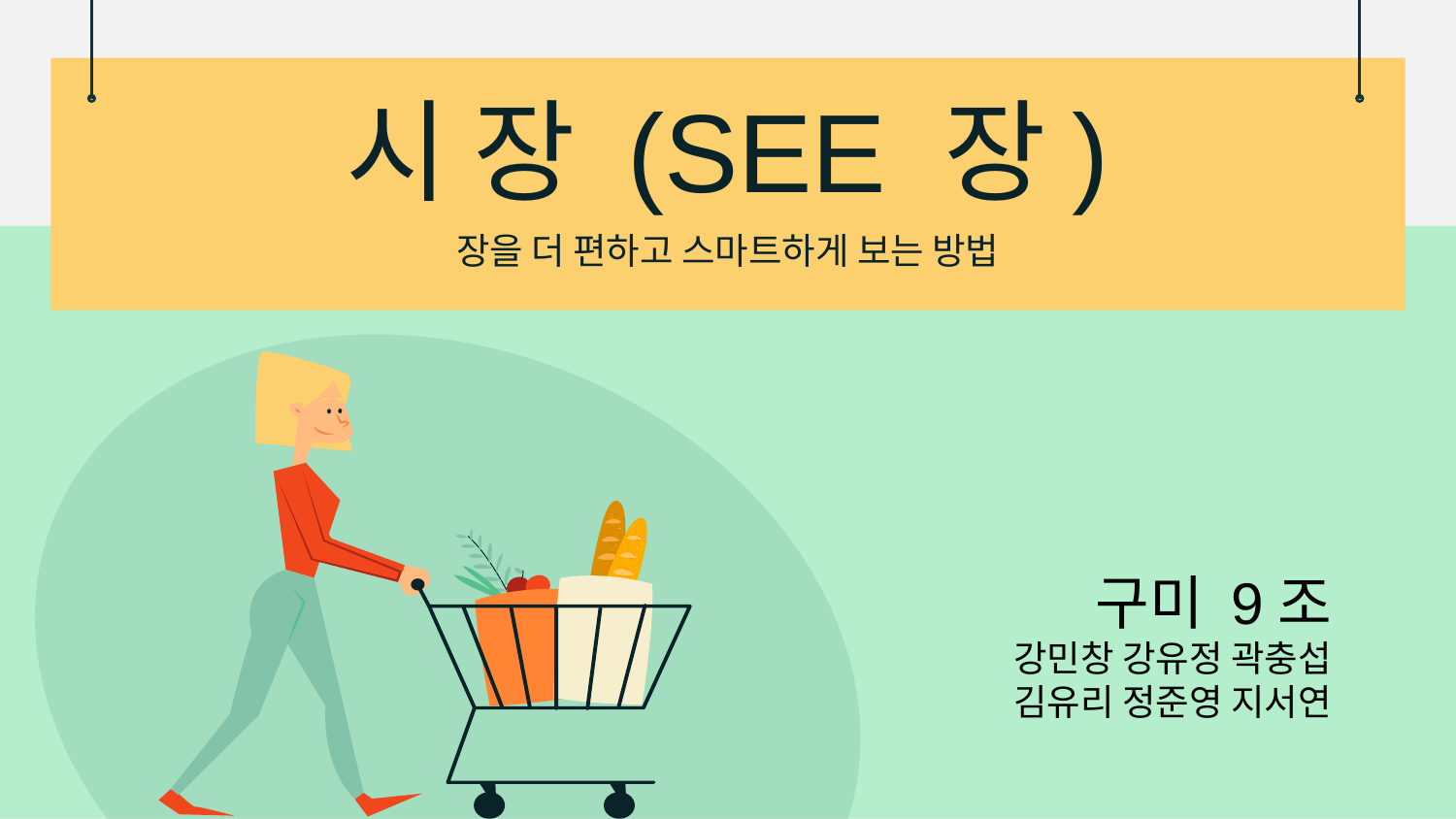

# 시 장 (SEE 장)
장을 더 편하고 스마트하게 보는 방법

구미 9조
강민창 강유정 곽충섭
김유리 정준영 지서연